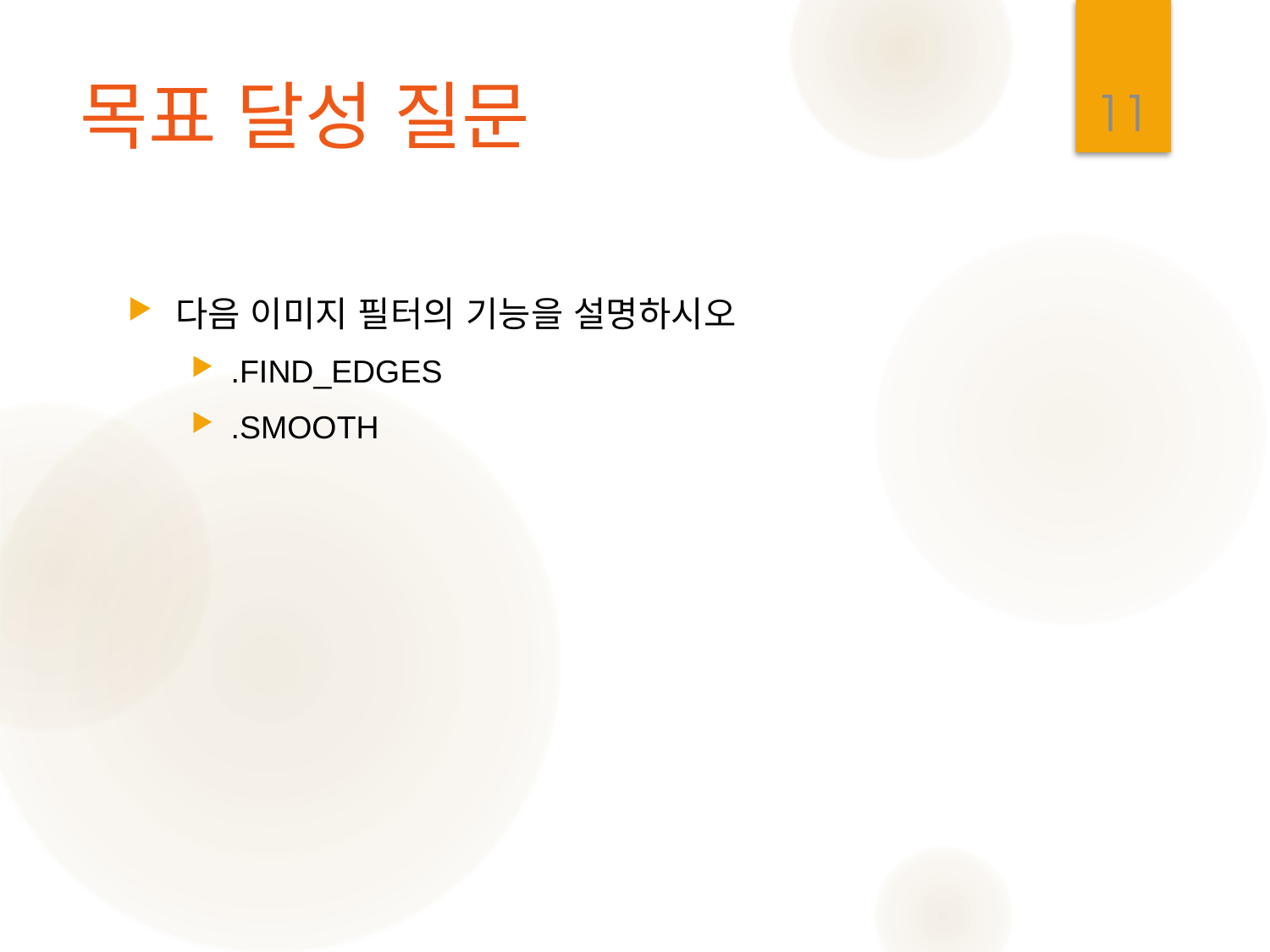

11
# 목표 달성 질문
다음 이미지 필터의 기능을 설명하시오
.FIND_EDGES
.SMOOTH